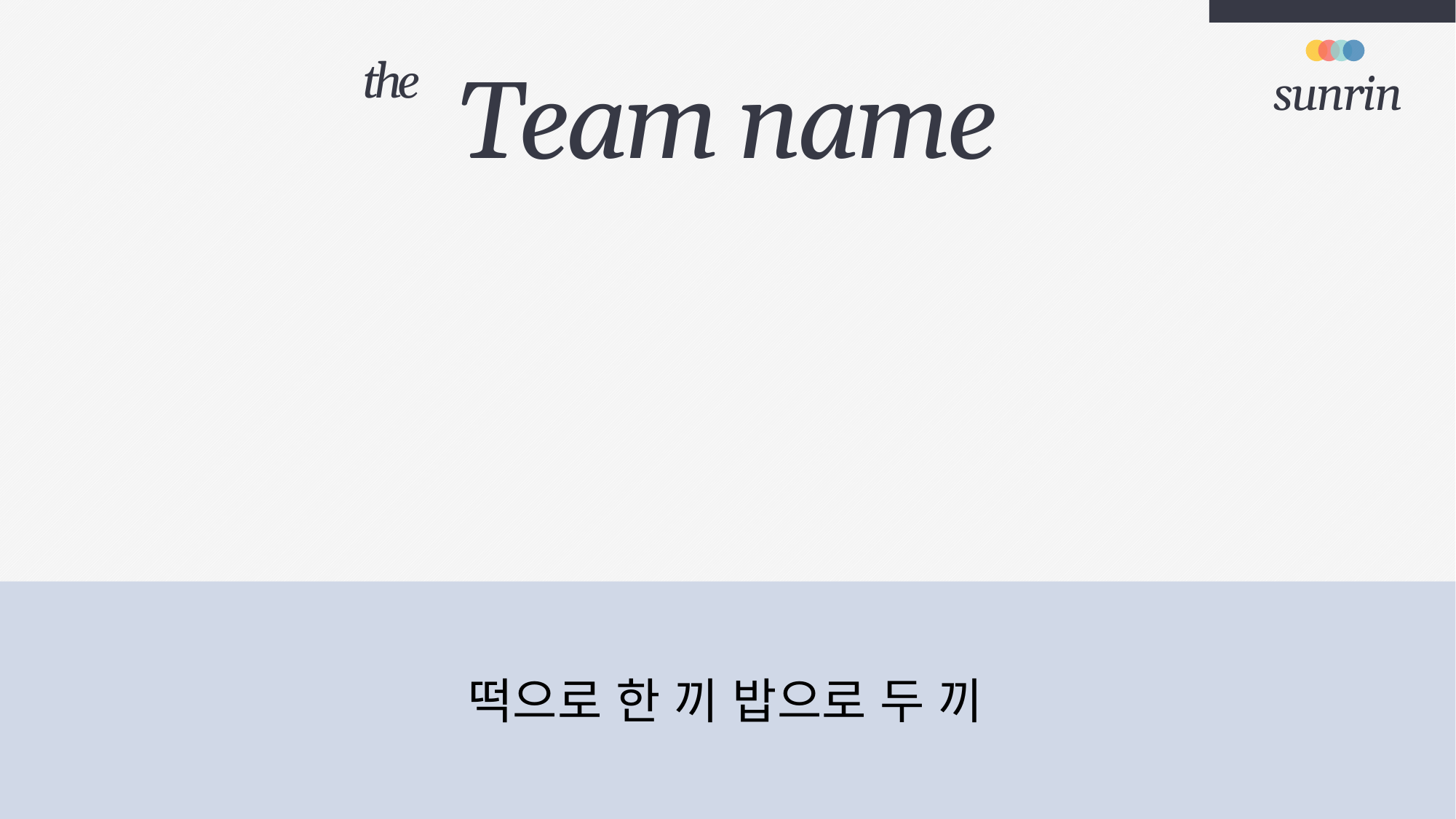

Team name
the
sunrin

떡으로 한 끼 밥으로 두 끼